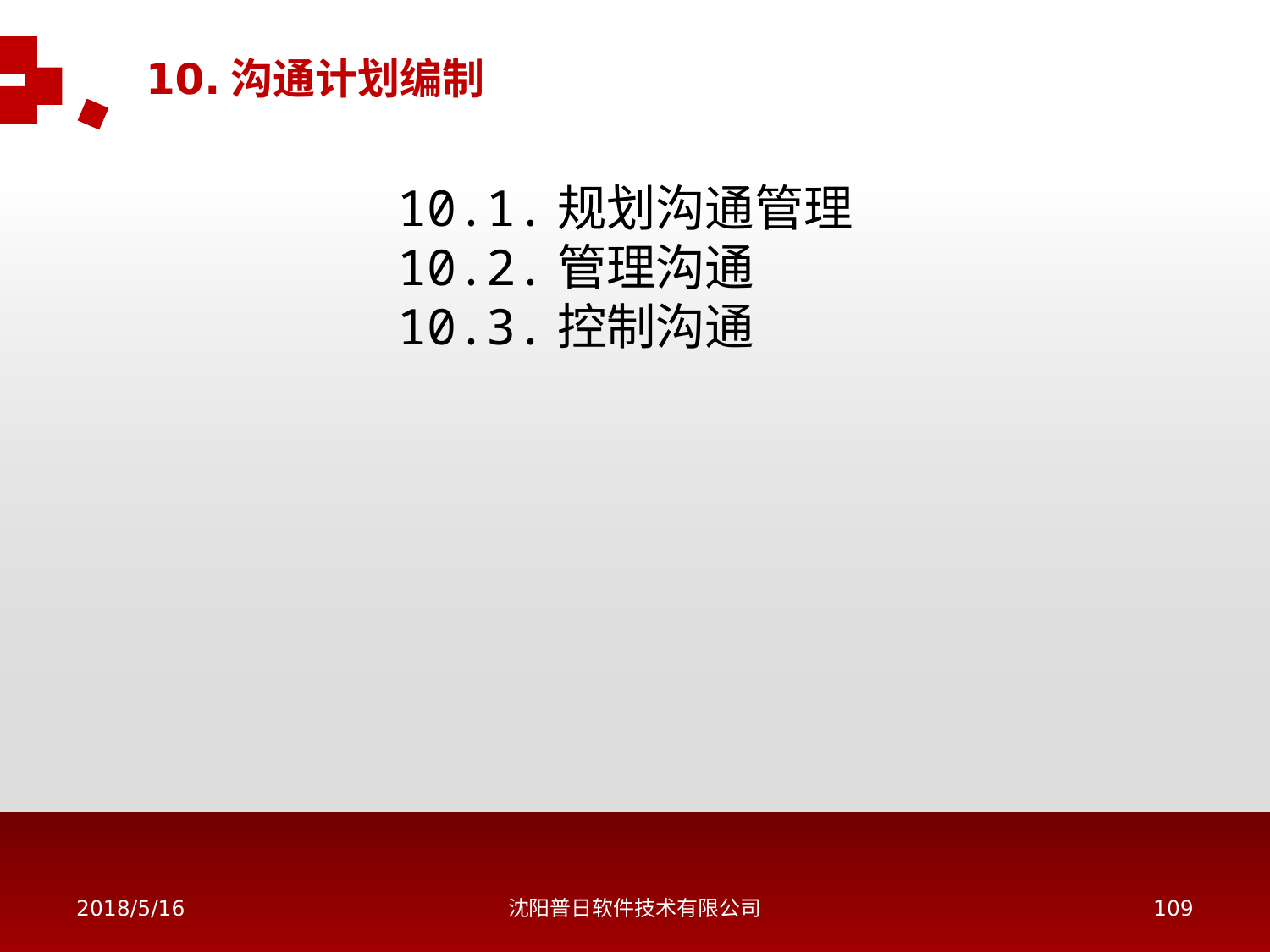

10.沟通计划编制
10.1.规划沟通管理
10.2.管理沟通
10.3.控制沟通

2018/5/16
沈阳普日软件技术有限公司
109